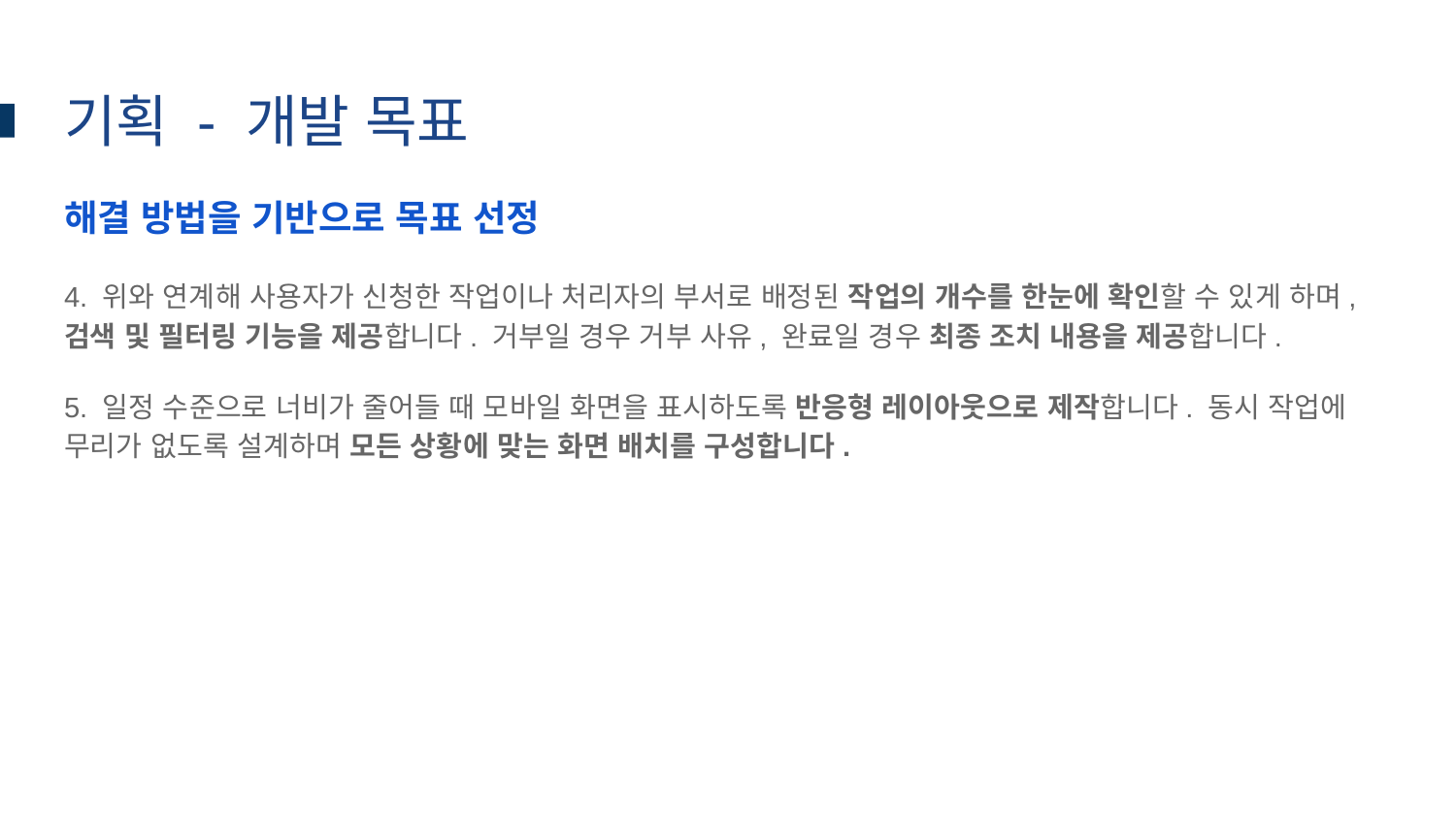

# 기획 - 개발 목표
해결 방법을 기반으로 목표 선정
4. 위와 연계해 사용자가 신청한 작업이나 처리자의 부서로 배정된 작업의 개수를 한눈에 확인할 수 있게 하며, 검색 및 필터링 기능을 제공합니다. 거부일 경우 거부 사유, 완료일 경우 최종 조치 내용을 제공합니다.
5. 일정 수준으로 너비가 줄어들 때 모바일 화면을 표시하도록 반응형 레이아웃으로 제작합니다. 동시 작업에 무리가 없도록 설계하며 모든 상황에 맞는 화면 배치를 구성합니다.